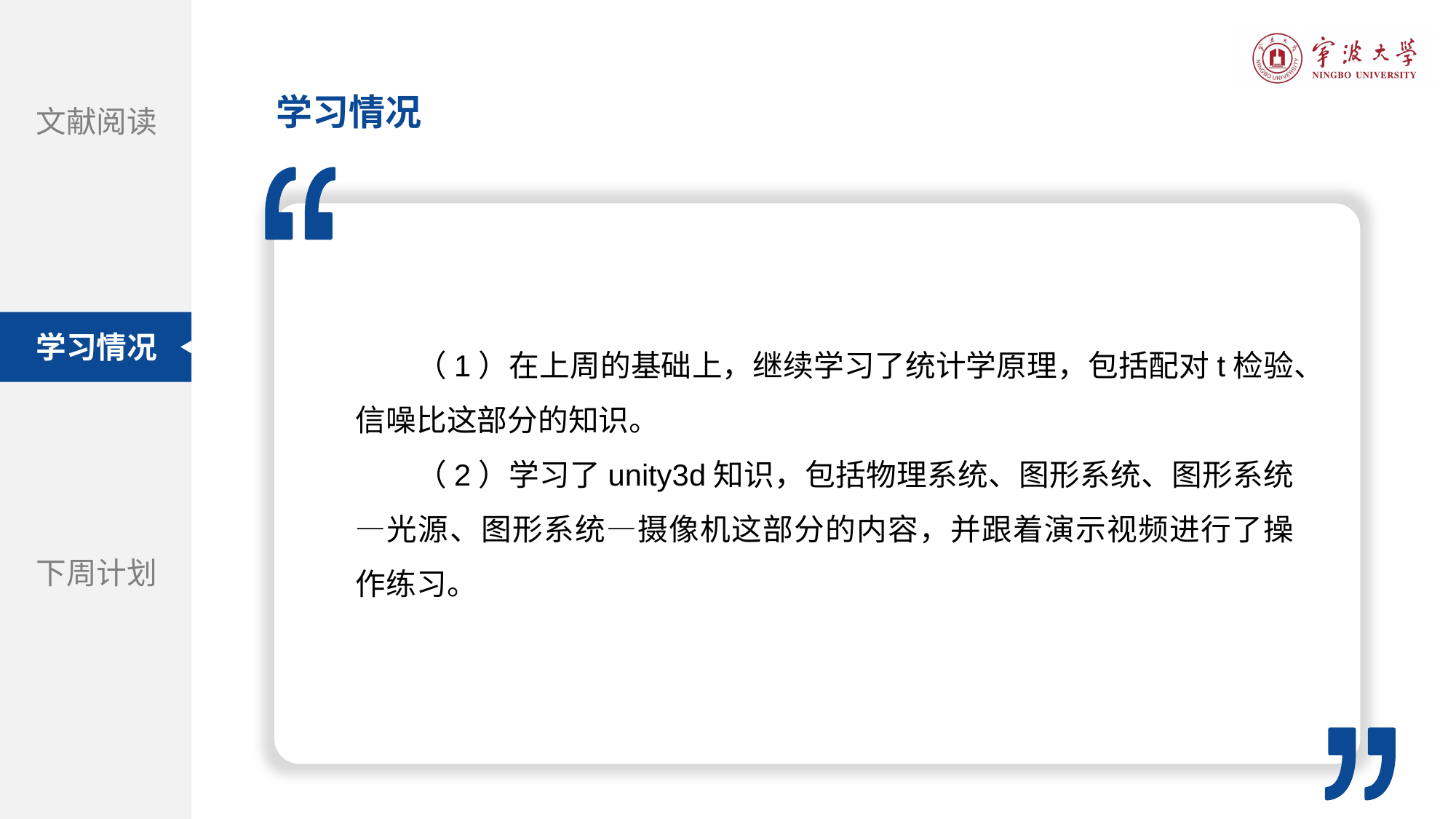

学习情况
文献阅读

（1）在上周的基础上，继续学习了统计学原理，包括配对t检验、信噪比这部分的知识。
（2）学习了unity3d知识，包括物理系统、图形系统、图形系统—光源、图形系统—摄像机这部分的内容，并跟着演示视频进行了操作练习。

学习情况
下周计划